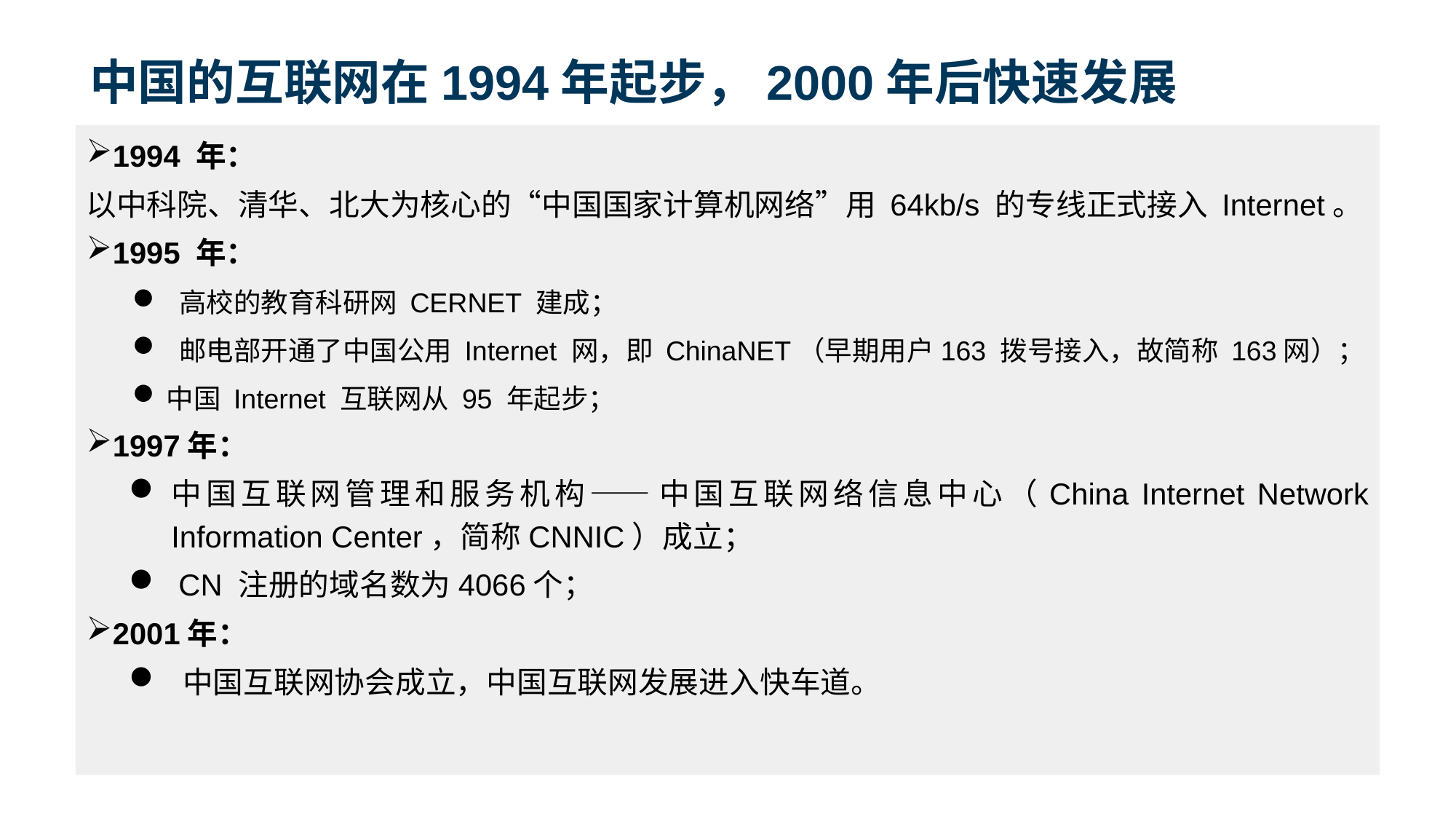

中国的互联网在1994年起步，2000年后快速发展
1994 年：
以中科院、清华、北大为核心的“中国国家计算机网络”用 64kb/s 的专线正式接入 Internet。
1995 年：
 高校的教育科研网 CERNET 建成；
 邮电部开通了中国公用 Internet 网，即 ChinaNET（早期用户163 拨号接入，故简称 163网）；
中国 Internet 互联网从 95 年起步；
1997年：
中国互联网管理和服务机构——中国互联网络信息中心（China Internet Network Information Center，简称CNNIC）成立；
  CN 注册的域名数为4066个；
2001年：
  中国互联网协会成立，中国互联网发展进入快车道。